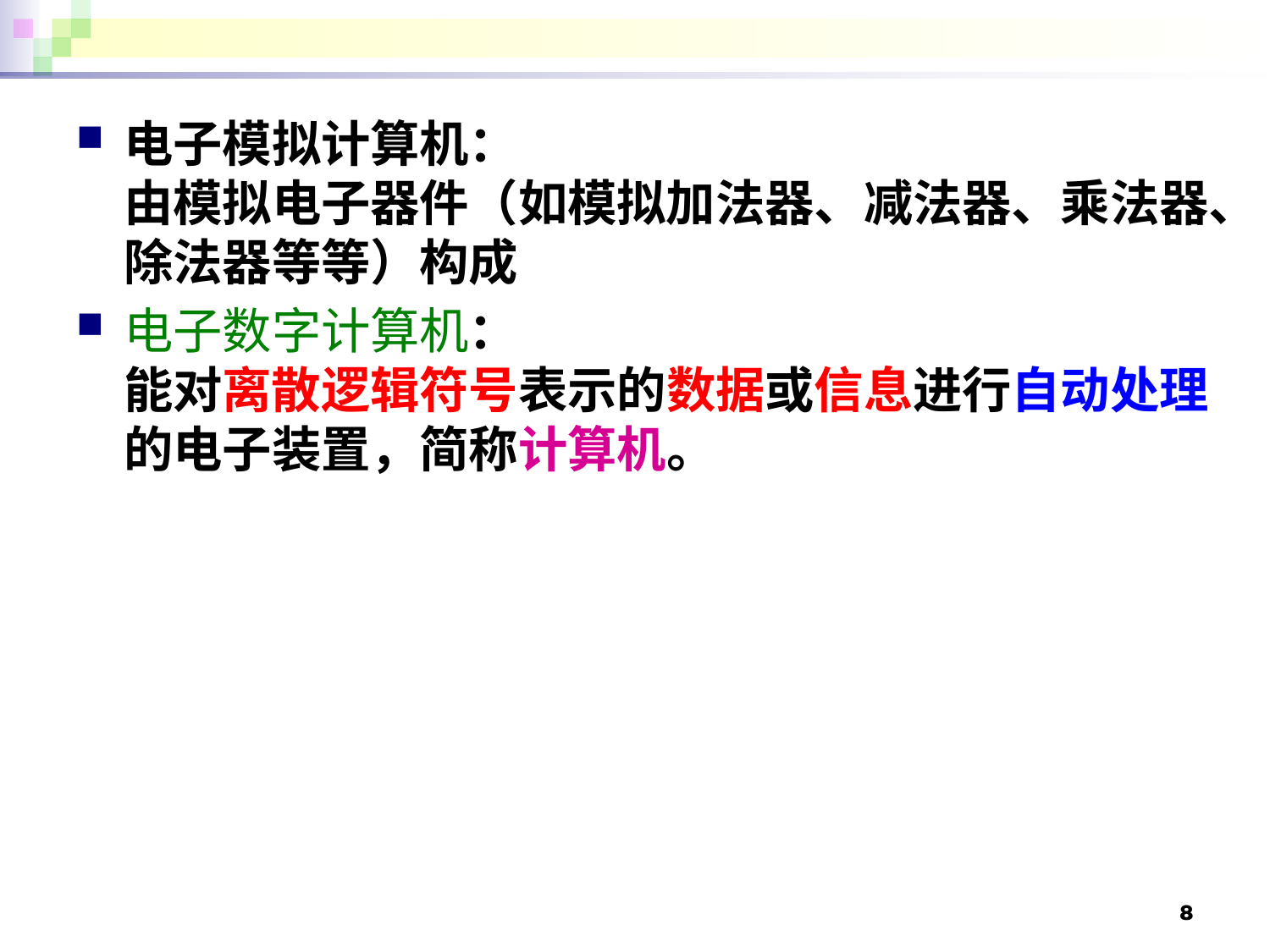

#
电子模拟计算机：
由模拟电子器件（如模拟加法器、减法器、乘法器、除法器等等）构成
电子数字计算机：
能对离散逻辑符号表示的数据或信息进行自动处理的电子装置，简称计算机。
8